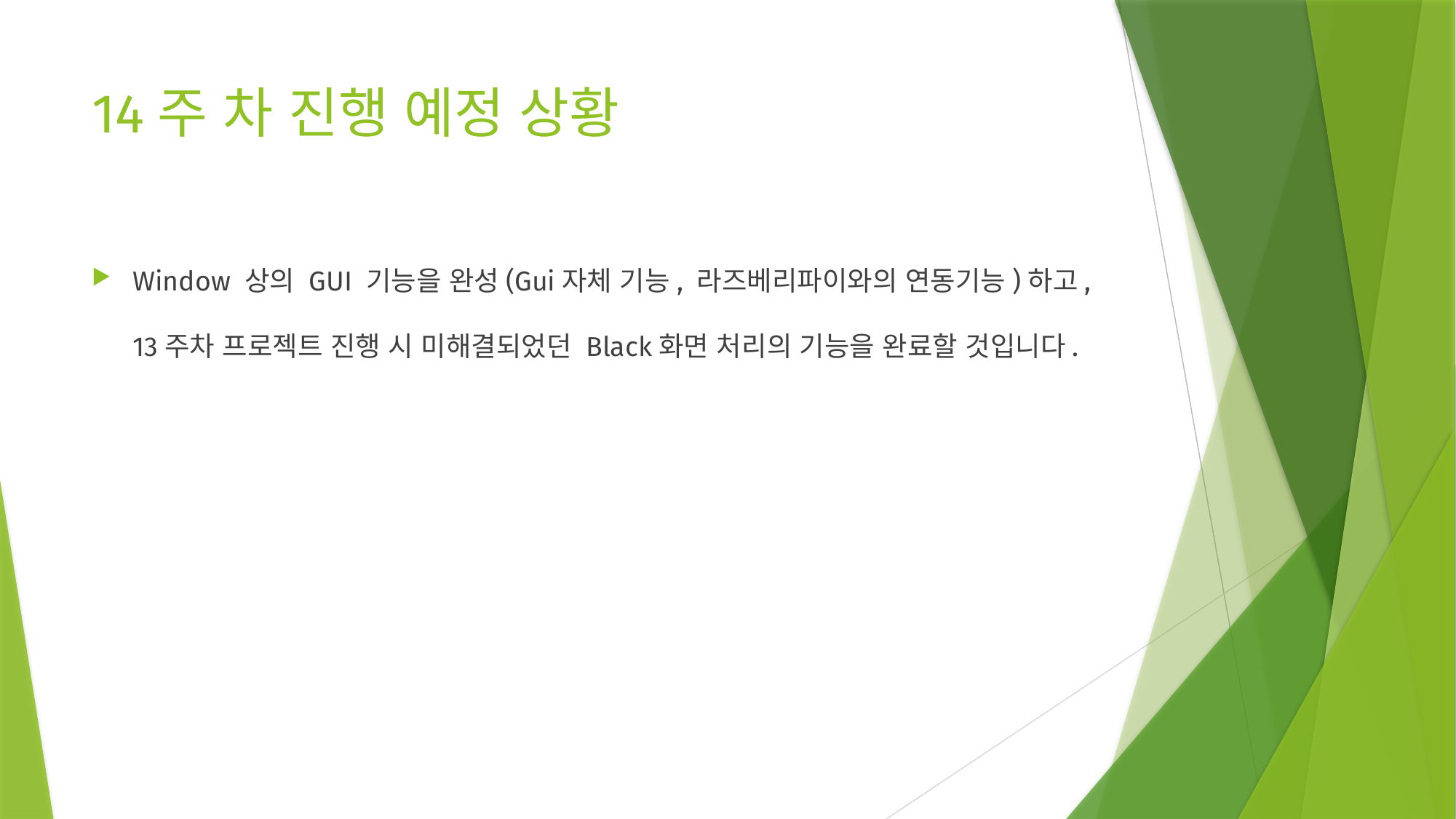

# 14주 차 진행 예정 상황
Window 상의 GUI 기능을 완성(Gui자체 기능, 라즈베리파이와의 연동기능)하고,
13주차 프로젝트 진행 시 미해결되었던 Black화면 처리의 기능을 완료할 것입니다.